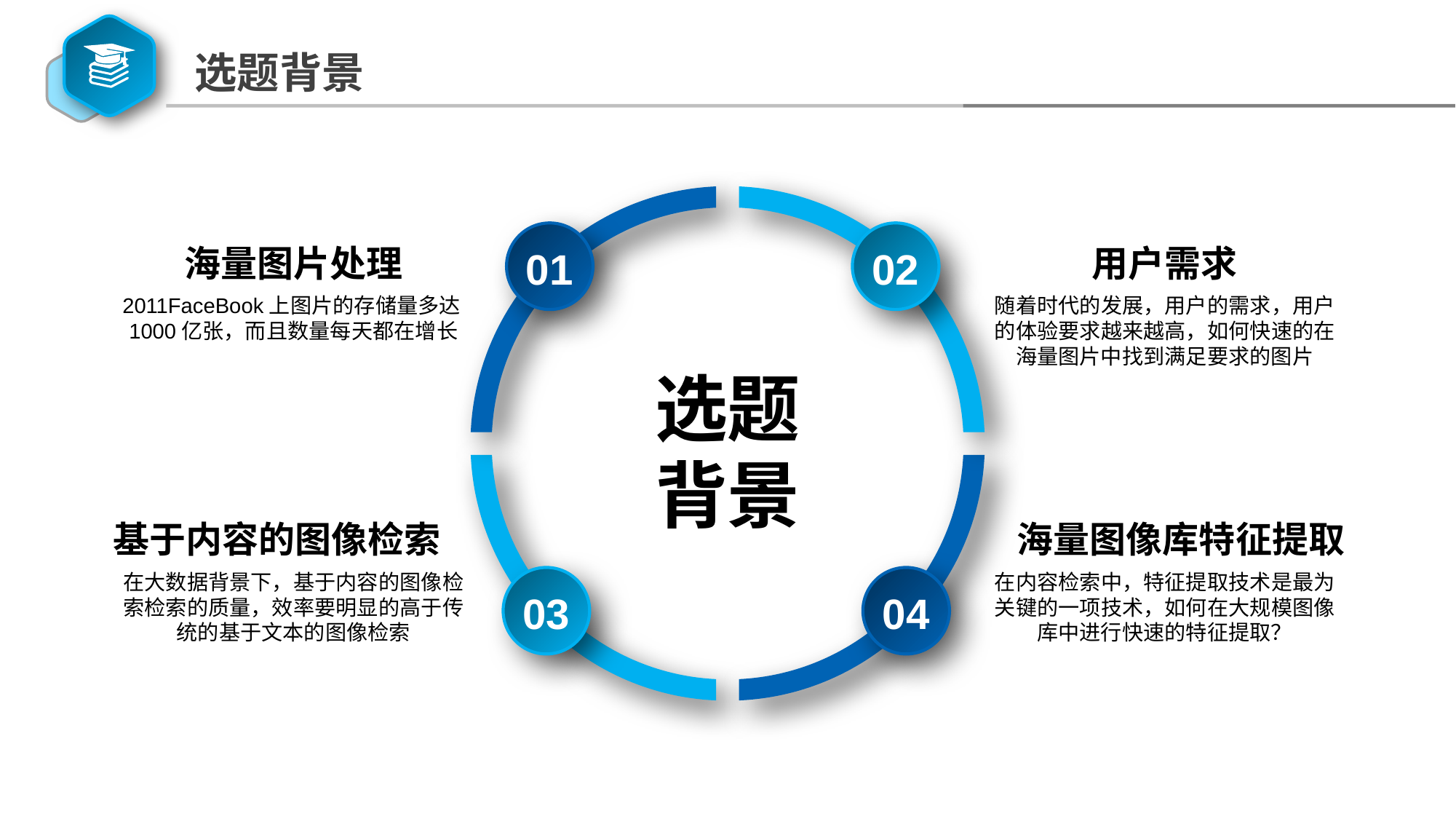

选题背景

海量图片处理
用户需求
01
02
2011FaceBook上图片的存储量多达1000亿张，而且数量每天都在增长
随着时代的发展，用户的需求，用户的体验要求越来越高，如何快速的在海量图片中找到满足要求的图片
选题
背景

基于内容的图像检索
海量图像库特征提取
在大数据背景下，基于内容的图像检索检索的质量，效率要明显的高于传统的基于文本的图像检索
在内容检索中，特征提取技术是最为关键的一项技术，如何在大规模图像库中进行快速的特征提取？

03
04